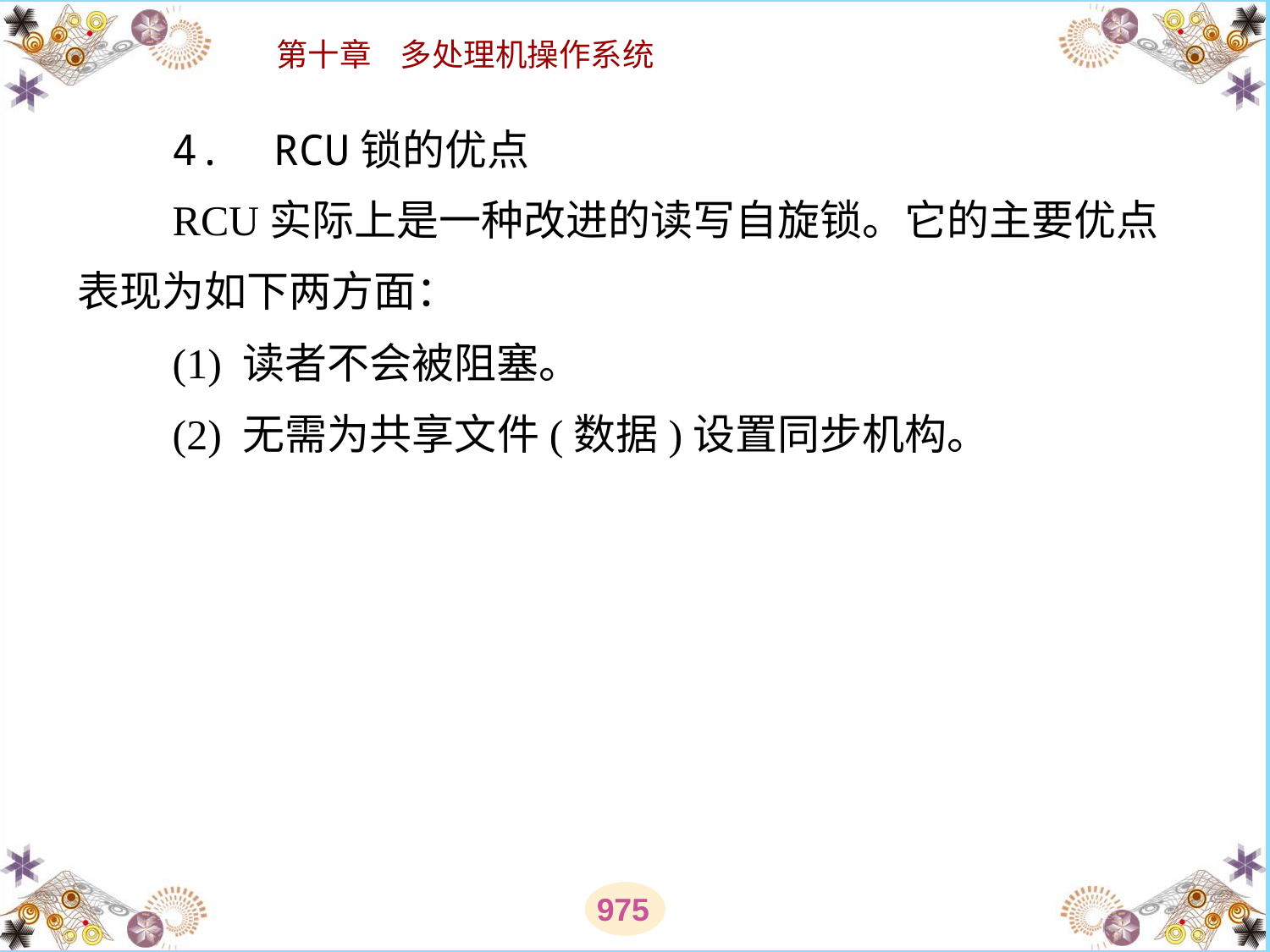

# 4.  RCU锁的优点 　　RCU实际上是一种改进的读写自旋锁。它的主要优点表现为如下两方面： 　　(1) 读者不会被阻塞。 　　(2) 无需为共享文件(数据)设置同步机构。